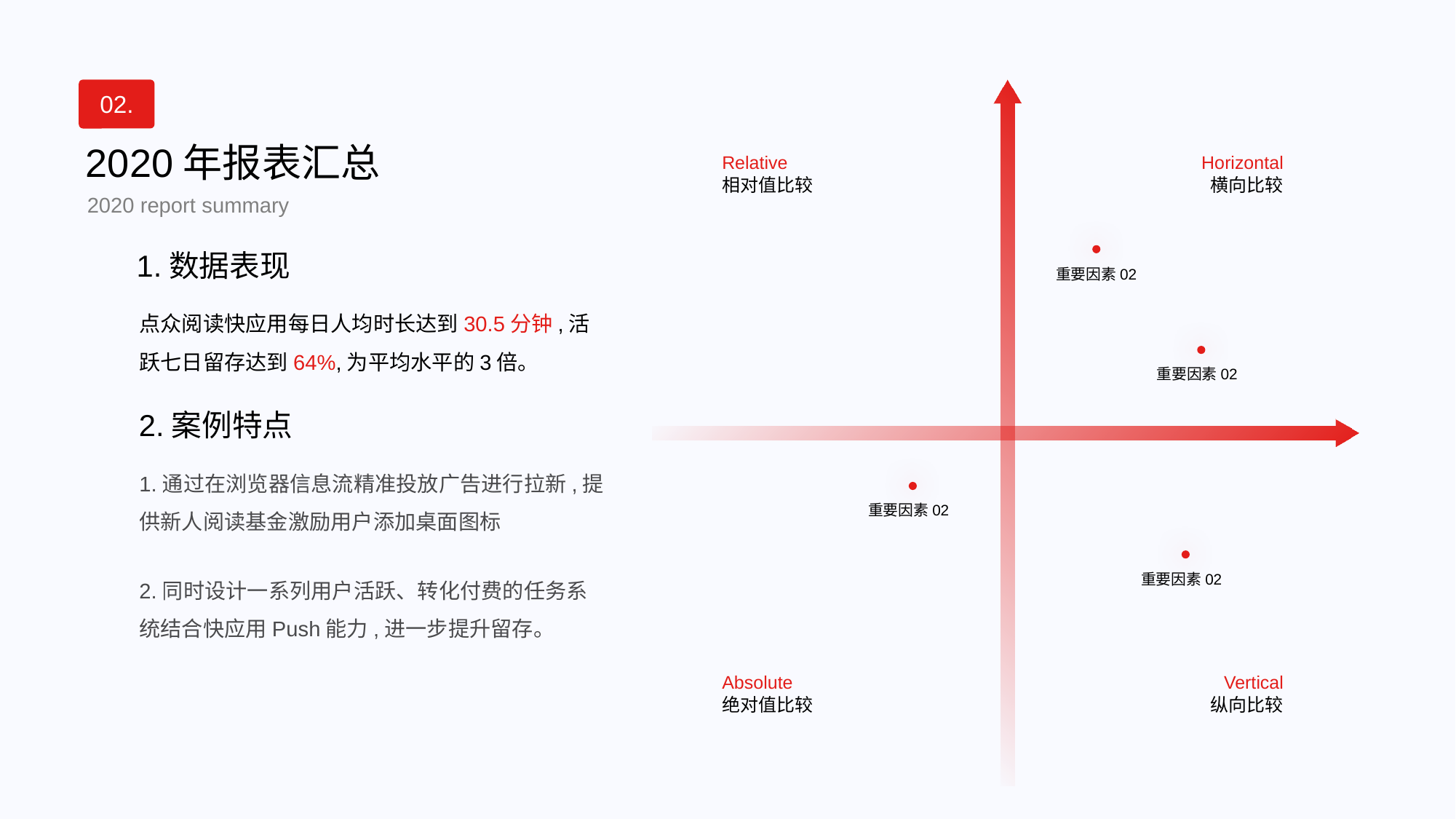

02.

2020年报表汇总
Relative
Horizontal
相对值比较
横向比较
2020 report summary
1.数据表现

重要因素02
点众阅读快应用每日人均时长达到30.5分钟,活跃七日留存达到64%,为平均水平的3倍。

重要因素02
2.案例特点

1.通过在浏览器信息流精准投放广告进行拉新,提供新人阅读基金激励用户添加桌面图标

重要因素02

2.同时设计一系列用户活跃、转化付费的任务系统结合快应用Push能力,进一步提升留存。
重要因素02
Absolute
Vertical
绝对值比较
纵向比较